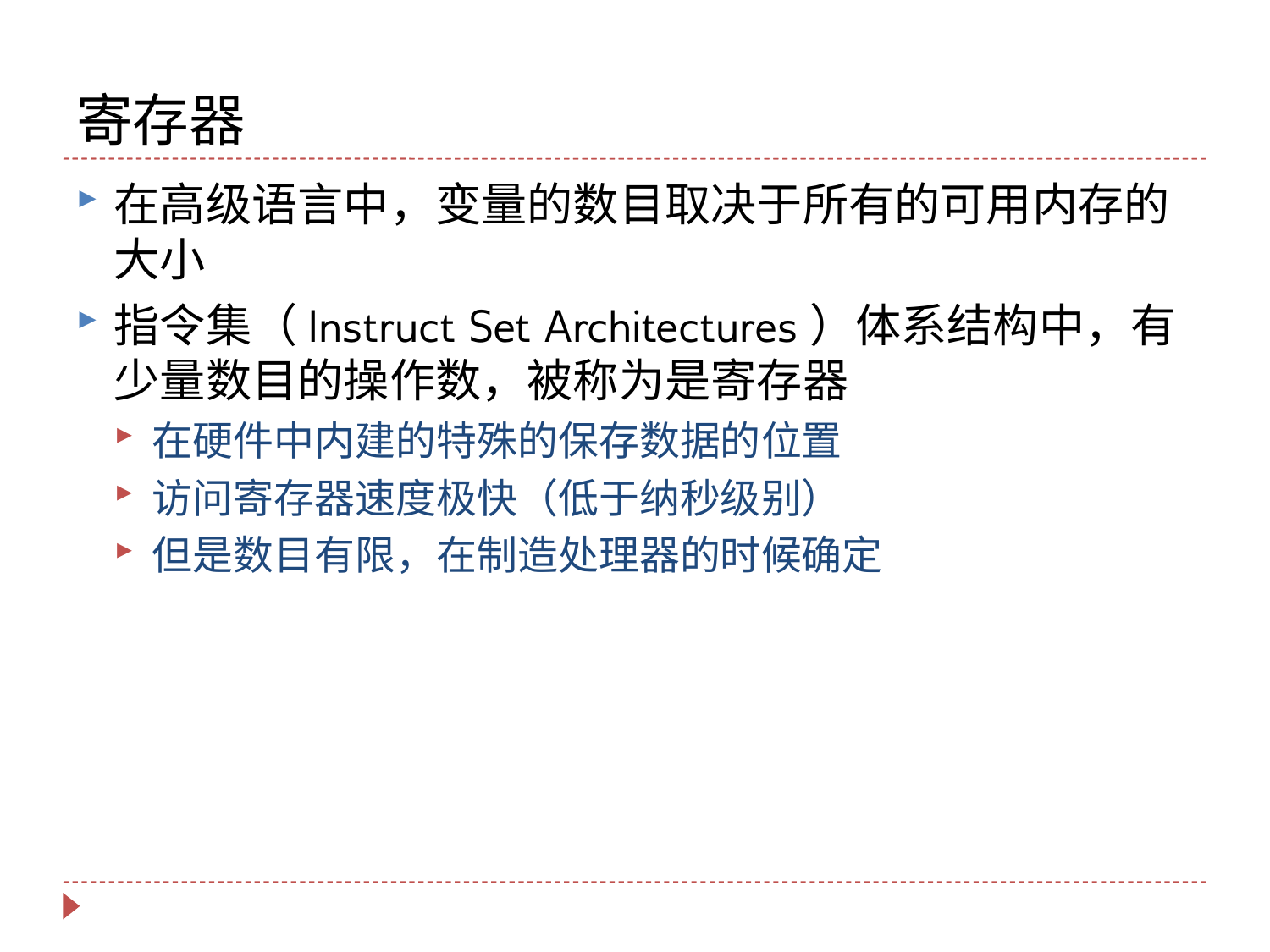

# 寄存器
在高级语言中，变量的数目取决于所有的可用内存的大小
指令集（Instruct Set Architectures）体系结构中，有少量数目的操作数，被称为是寄存器
在硬件中内建的特殊的保存数据的位置
访问寄存器速度极快（低于纳秒级别）
但是数目有限，在制造处理器的时候确定